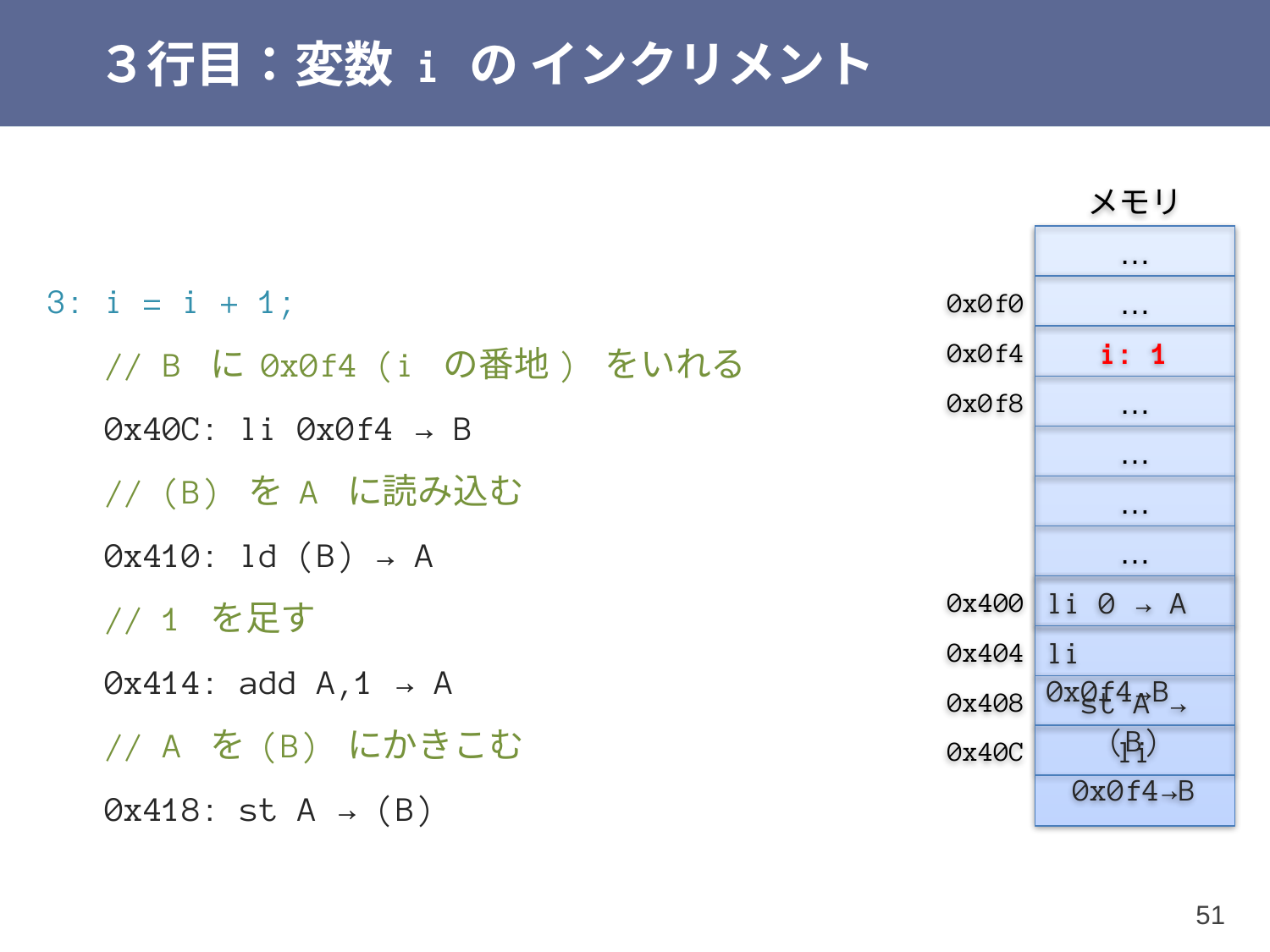

# ３行目：変数 i の インクリメント
メモリ

…
3: i = i + 1;
   // B に 0x0f4 (i の番地) をいれる
   0x40C: li 0x0f4 → B
   // (B) を A に読み込む
   0x410: ld (B) → A
   // 1 を足す
   0x414: add A,1 → A
   // A を (B) にかきこむ
   0x418: st A → (B)
0x0f0
…
0x0f4
i: 1
…
0x0f8
…
…
…
0x400

li 0 → A
0x404
li 0x0f4→B

0x408
st A → (B)

0x40C
li 0x0f4→B